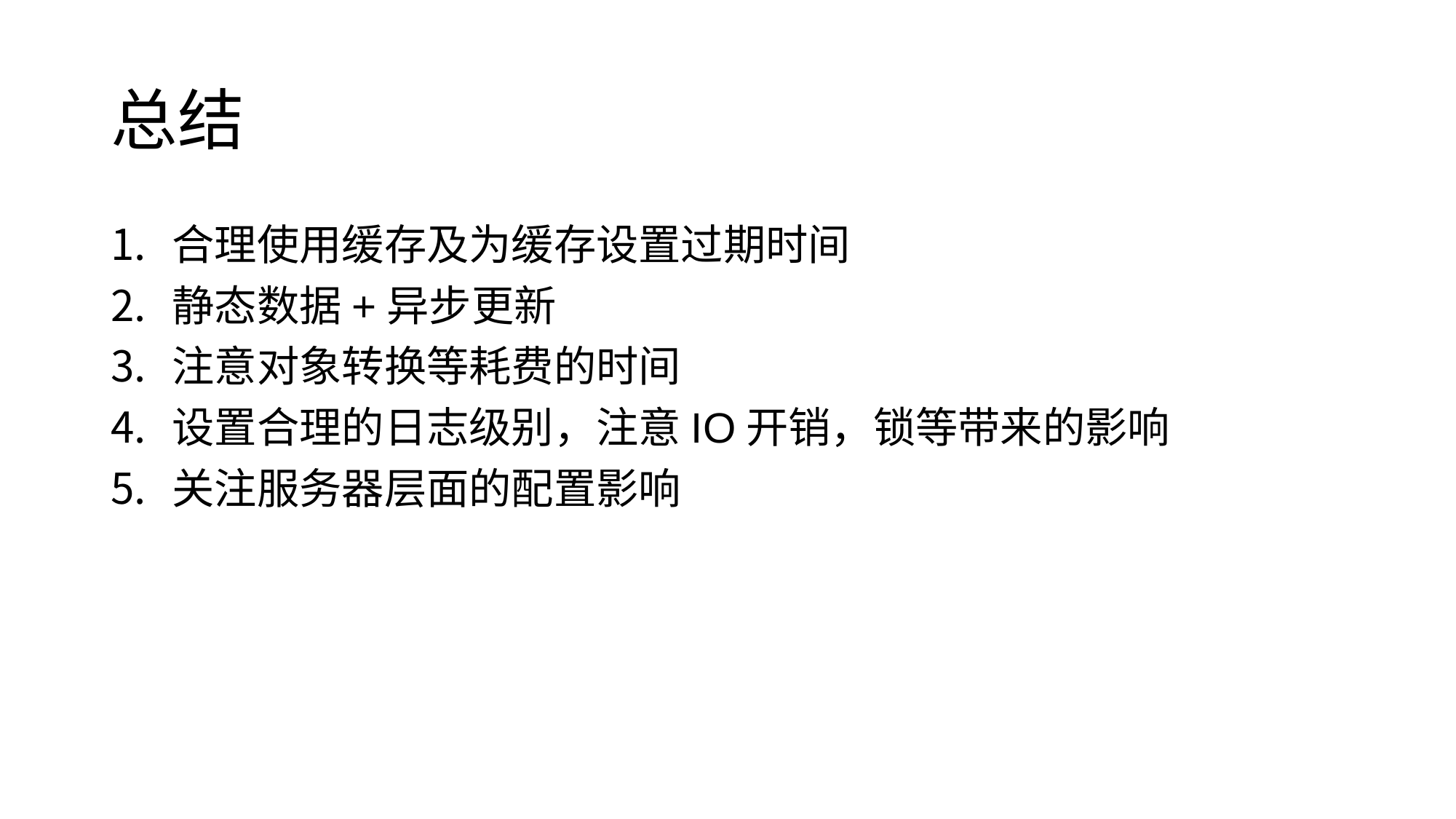

# 总结
合理使用缓存及为缓存设置过期时间
静态数据+异步更新
注意对象转换等耗费的时间
设置合理的日志级别，注意IO开销，锁等带来的影响
关注服务器层面的配置影响